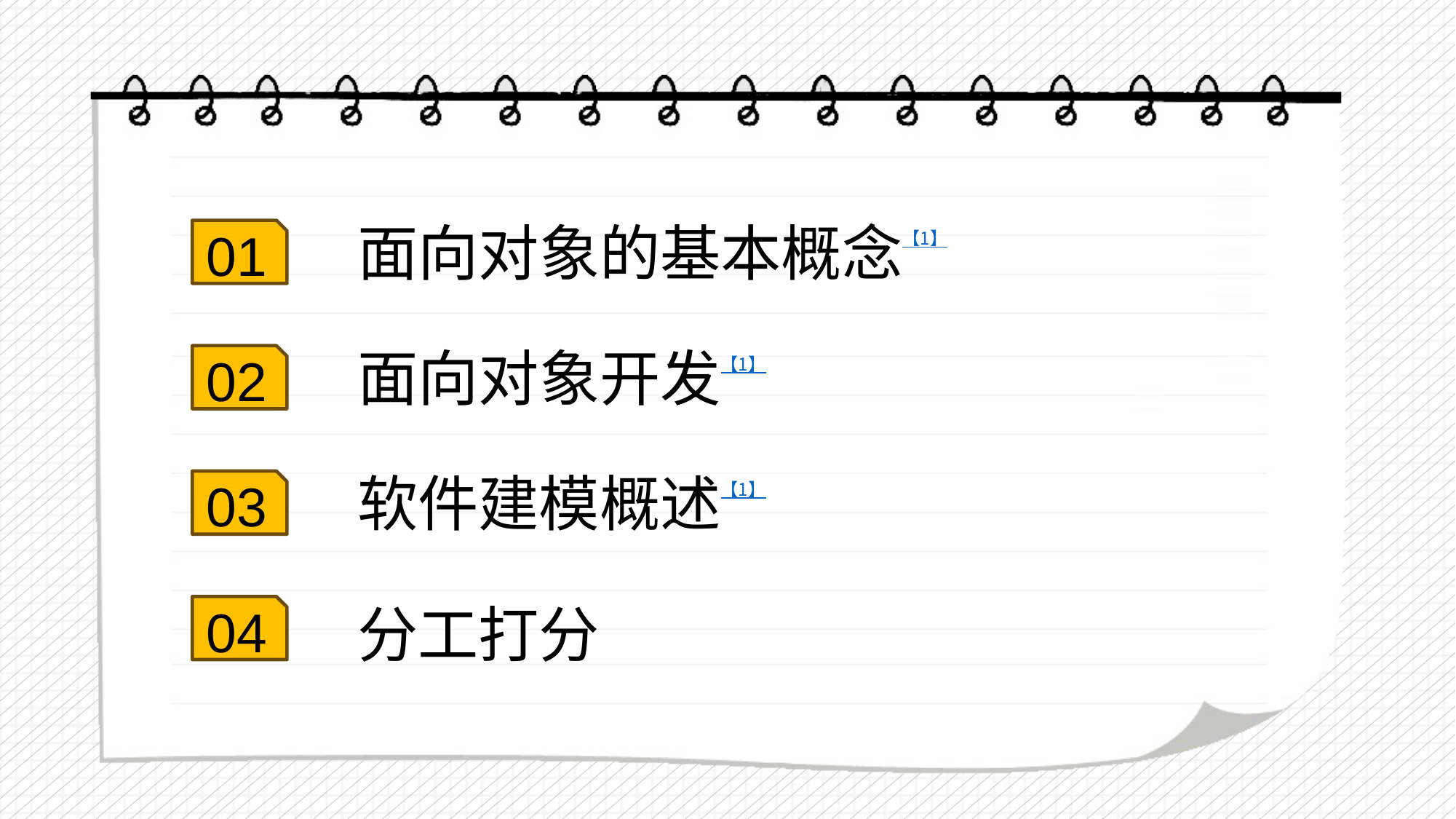

面向对象的基本概念【1】
01
面向对象开发【1】
02
软件建模概述【1】
03
分工打分
04